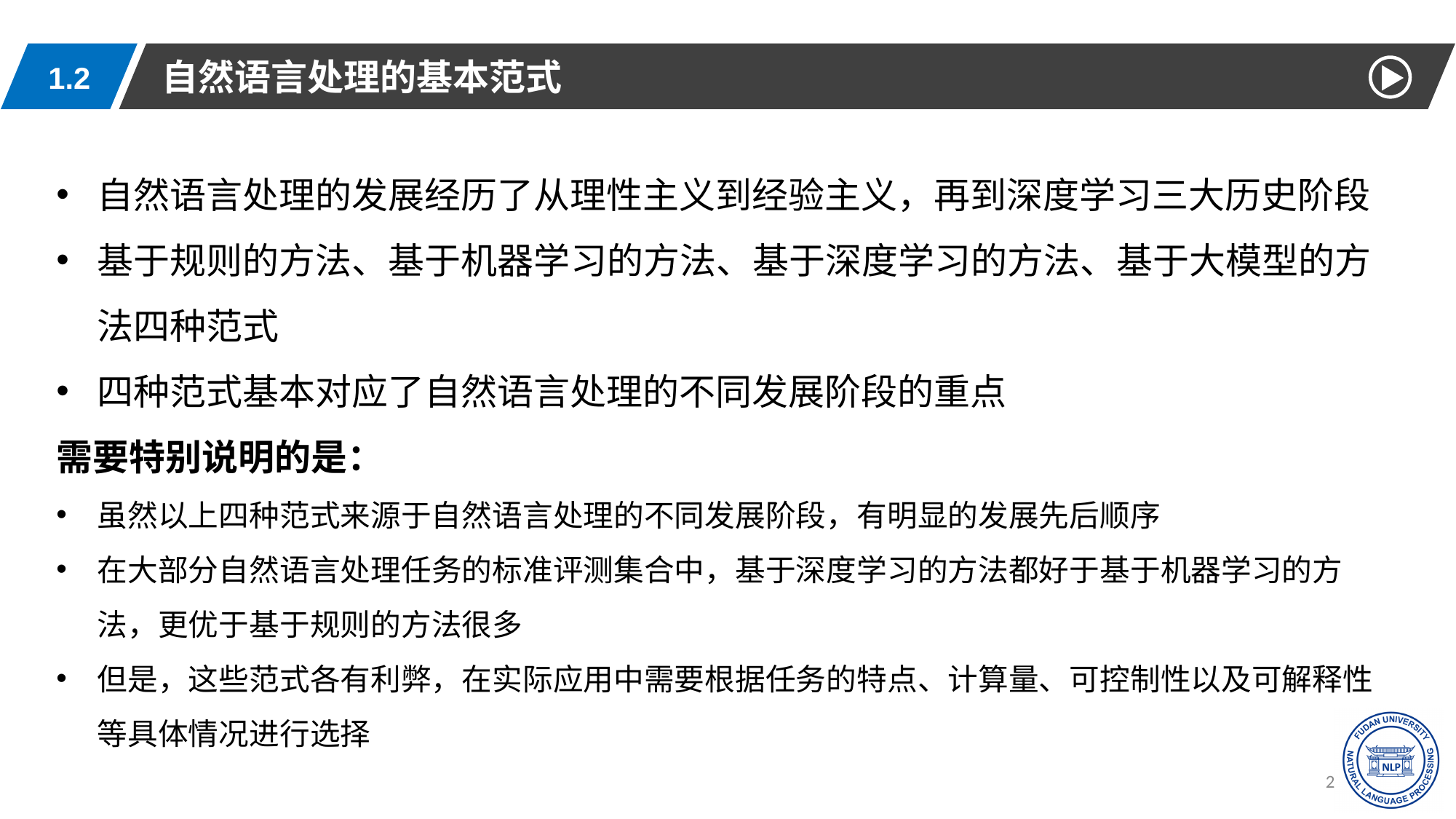

自然语言处理的基本范式
1.2

自然语言处理的发展经历了从理性主义到经验主义，再到深度学习三大历史阶段
基于规则的方法、基于机器学习的方法、基于深度学习的方法、基于大模型的方法四种范式
四种范式基本对应了自然语言处理的不同发展阶段的重点
需要特别说明的是：
虽然以上四种范式来源于自然语言处理的不同发展阶段，有明显的发展先后顺序
在大部分自然语言处理任务的标准评测集合中，基于深度学习的方法都好于基于机器学习的方法，更优于基于规则的方法很多
但是，这些范式各有利弊，在实际应用中需要根据任务的特点、计算量、可控制性以及可解释性等具体情况进行选择
27